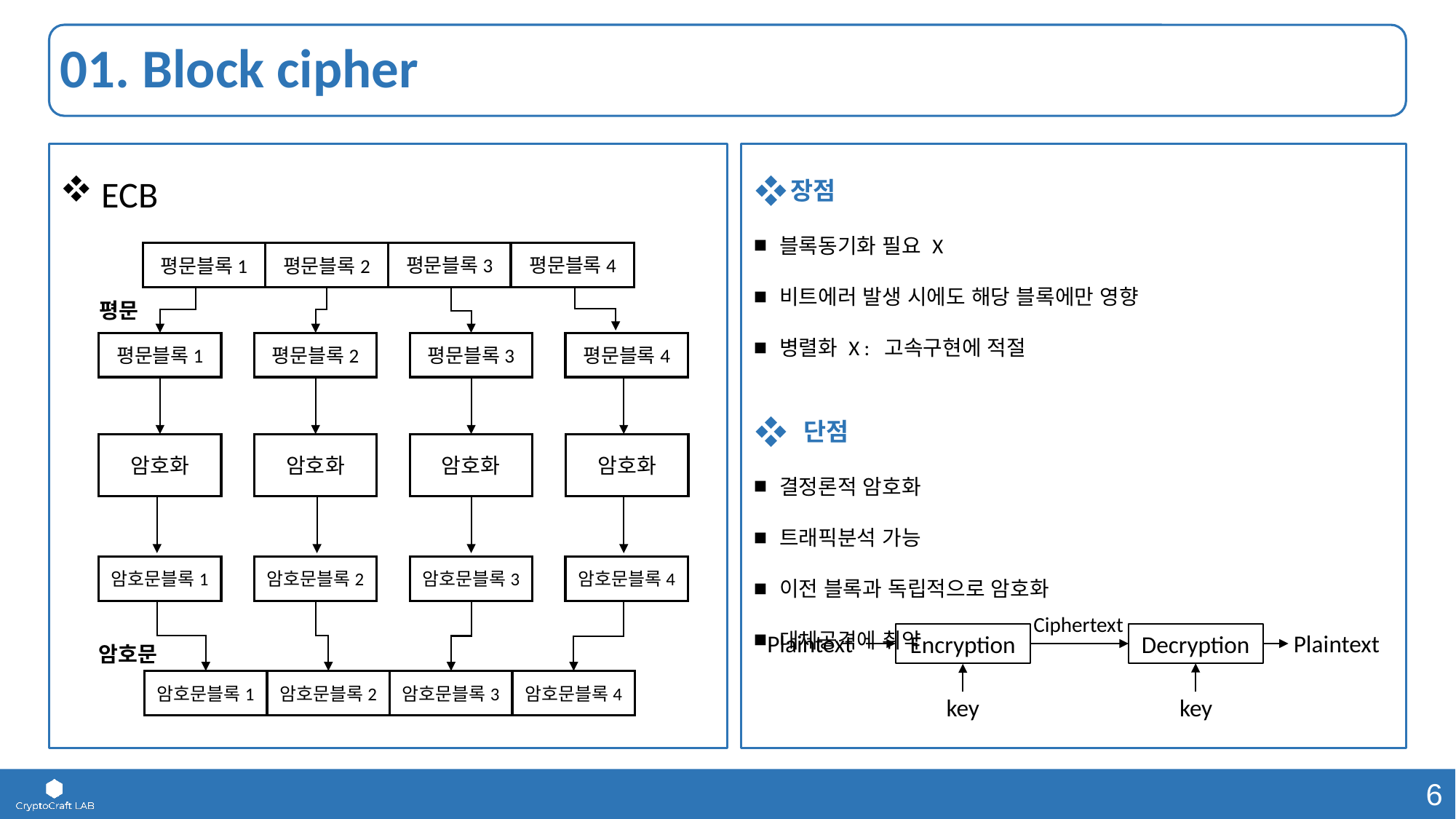

# 01. Block cipher
 ECB

장점
블록동기화 필요 X
비트에러 발생 시에도 해당 블록에만 영향
병렬화 X :  고속구현에 적절

 단점
결정론적 암호화
트래픽분석 가능
이전 블록과 독립적으로 암호화
대체공격에 취약

평문블록3
평문블록4
평문블록1
평문블록2
평문
평문블록1
평문블록2
평문블록3
평문블록4
암호화
암호화
암호화
암호화
암호문블록1
암호문블록2
암호문블록3
암호문블록4
암호문블록1
암호문블록2
암호문블록3
암호문블록4
암호문
Ciphertext
Plaintext
Encryption
key
Decryption
Plaintext
key